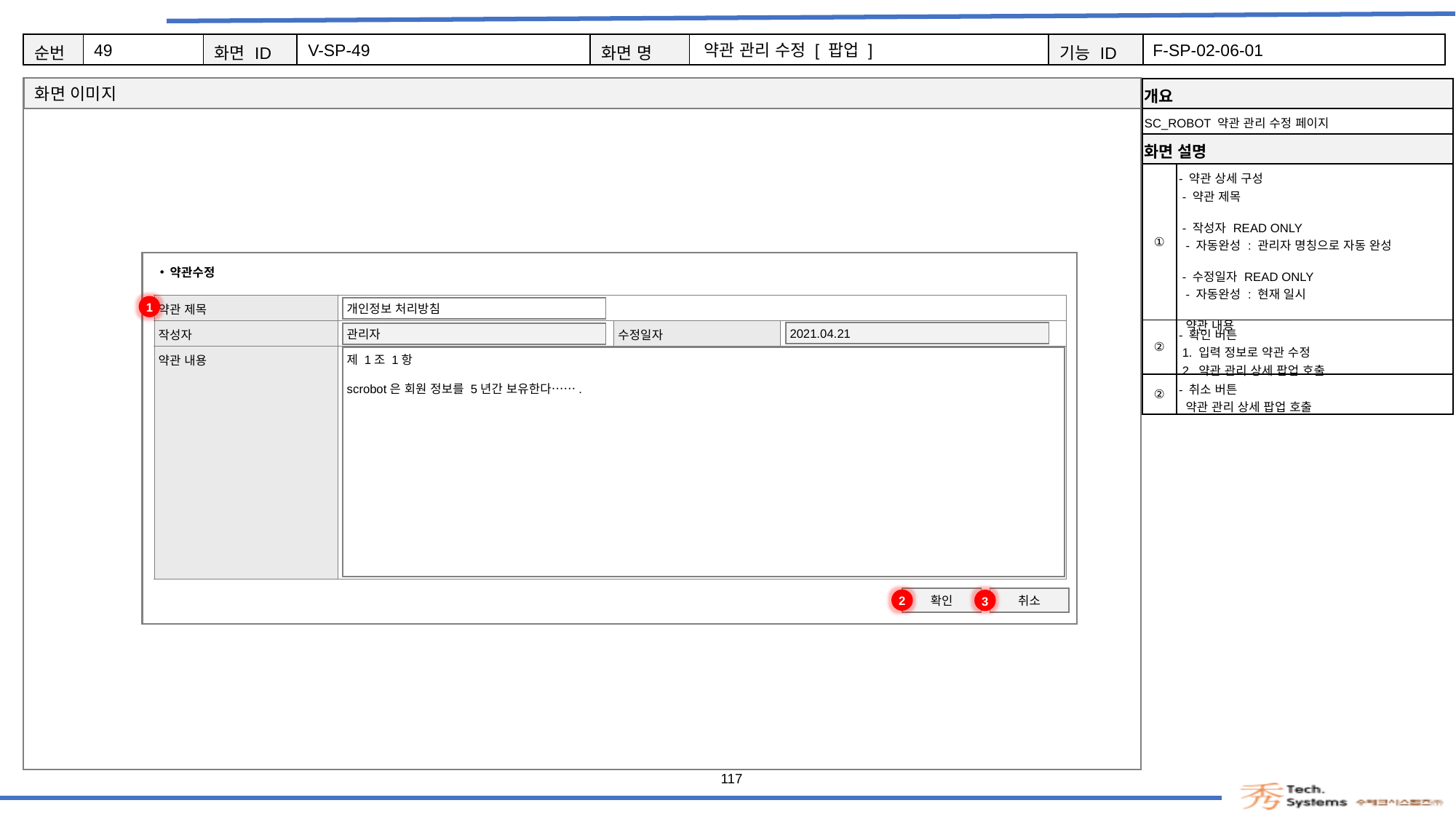

49
V-SP-49
약관 관리 수정 [ 팝업 ]
F-SP-02-06-01
| 개요 |  |
| --- | --- |
| SC\_ROBOT 약관 관리 수정 페이지 |  |
| 화면 설명 | Description |
| ① | - 약관 상세 구성 - 약관 제목 - 작성자 READ ONLY - 자동완성 : 관리자 명칭으로 자동 완성 - 수정일자 READ ONLY - 자동완성 : 현재 일시 약관 내용 |
| ② | - 확인 버튼 1. 입력 정보로 약관 수정 2. 약관 관리 상세 팝업 호출 |
| ② | - 취소 버튼 약관 관리 상세 팝업 호출 |

약관수정
1

| 약관 제목 |  |  |  |
| --- | --- | --- | --- |
| 작성자 |  | 수정일자 |  |
| 약관 내용 |  |  |  |
개인정보 처리방침
2021.04.21
관리자
제 1조 1항

scrobot은 회원 정보를 5년간 보유한다…….
2

확인
취소
3